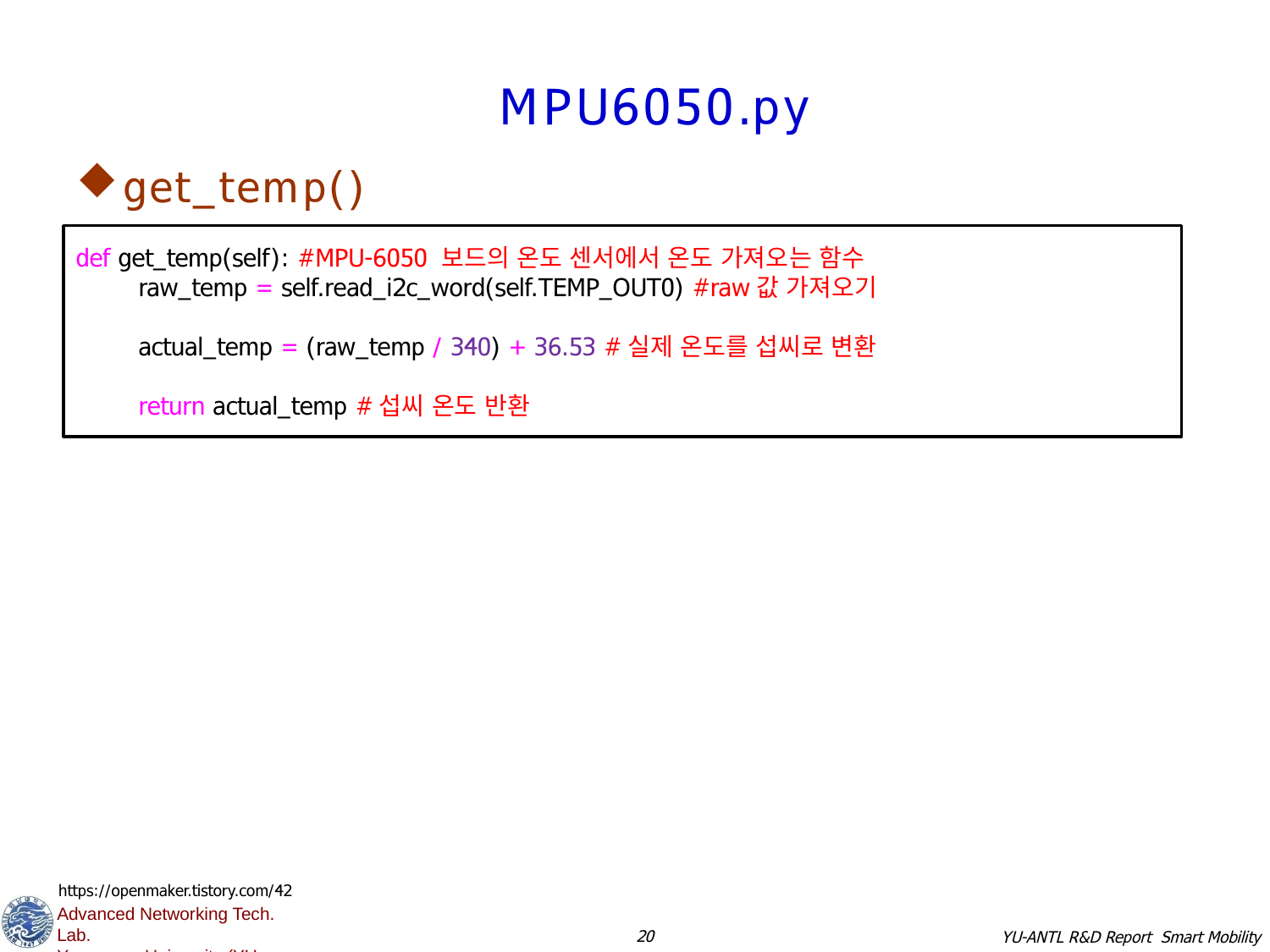

MPU6050.py
get_temp()

def get_temp(self): #MPU-6050 보드의 온도 센서에서 온도 가져오는 함수
        raw_temp = self.read_i2c_word(self.TEMP_OUT0) #raw값 가져오기

        actual_temp = (raw_temp / 340) + 36.53 #실제 온도를 섭씨로 변환

        return actual_temp #섭씨 온도 반환

https://openmaker.tistory.com/42